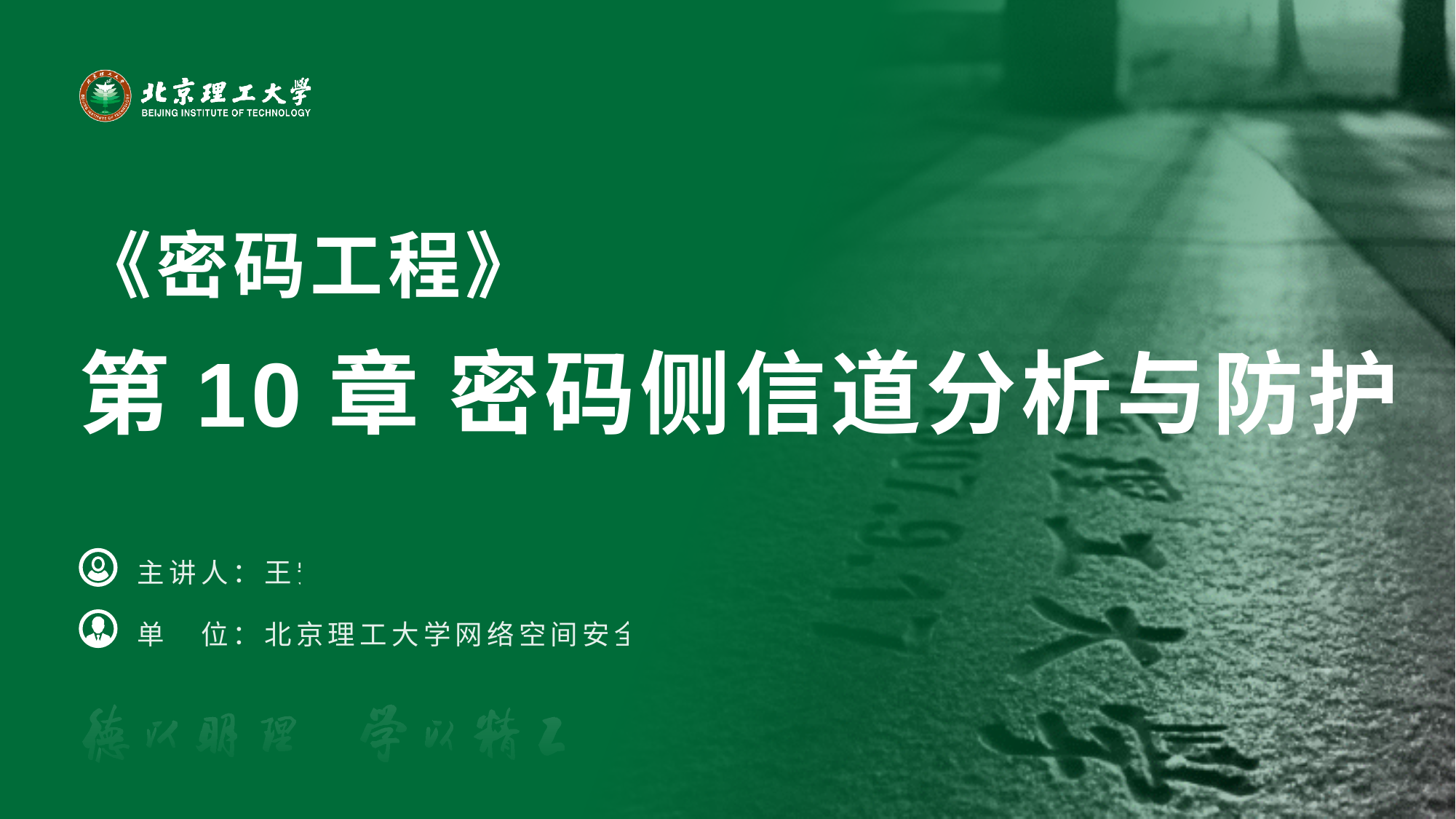

《密码工程》
第10章 密码侧信道分析与防护

主讲人：王安

单　位：北京理工大学网络空间安全学院